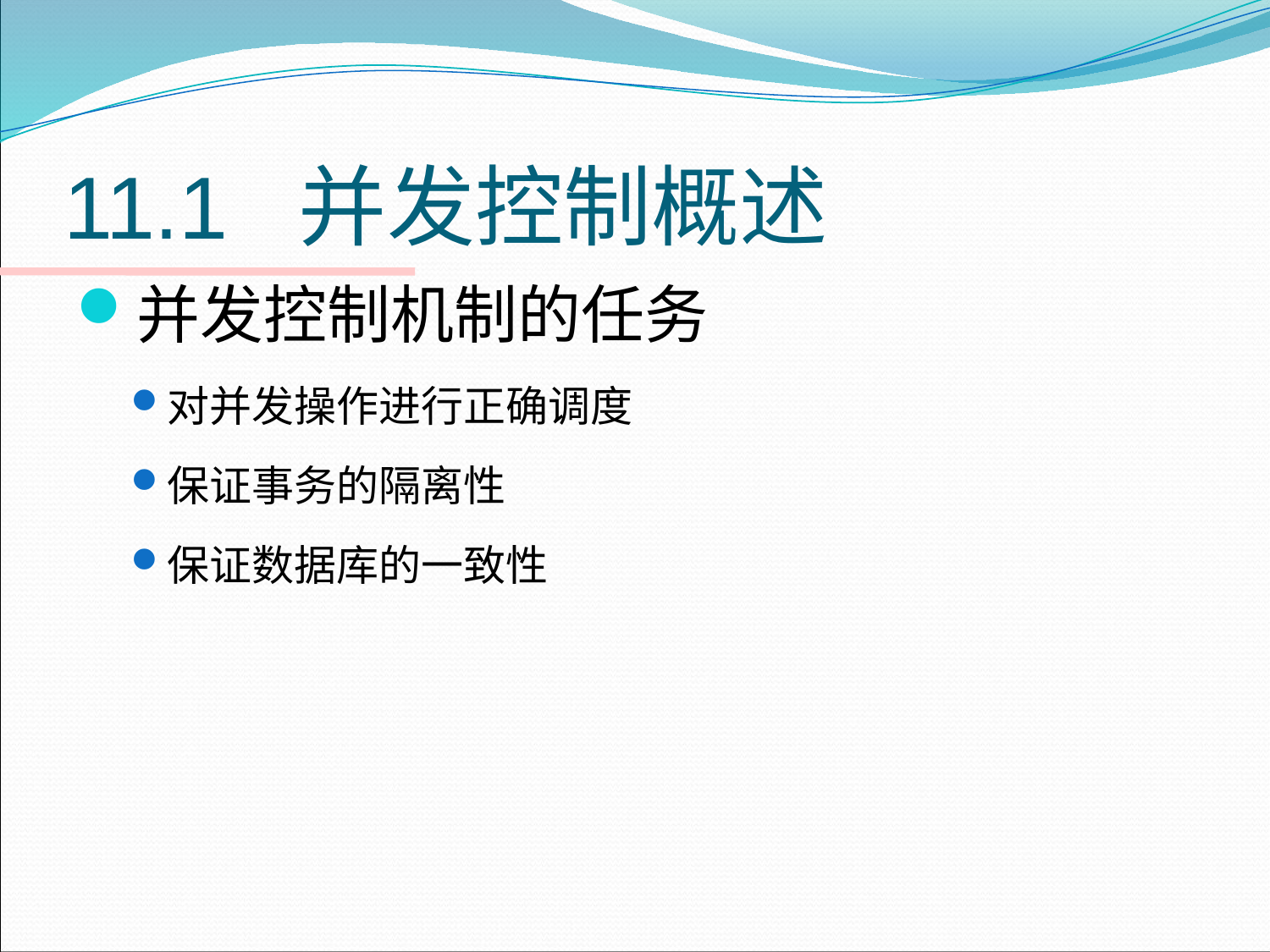

# 11.1  并发控制概述
并发控制机制的任务
对并发操作进行正确调度
保证事务的隔离性
保证数据库的一致性

985